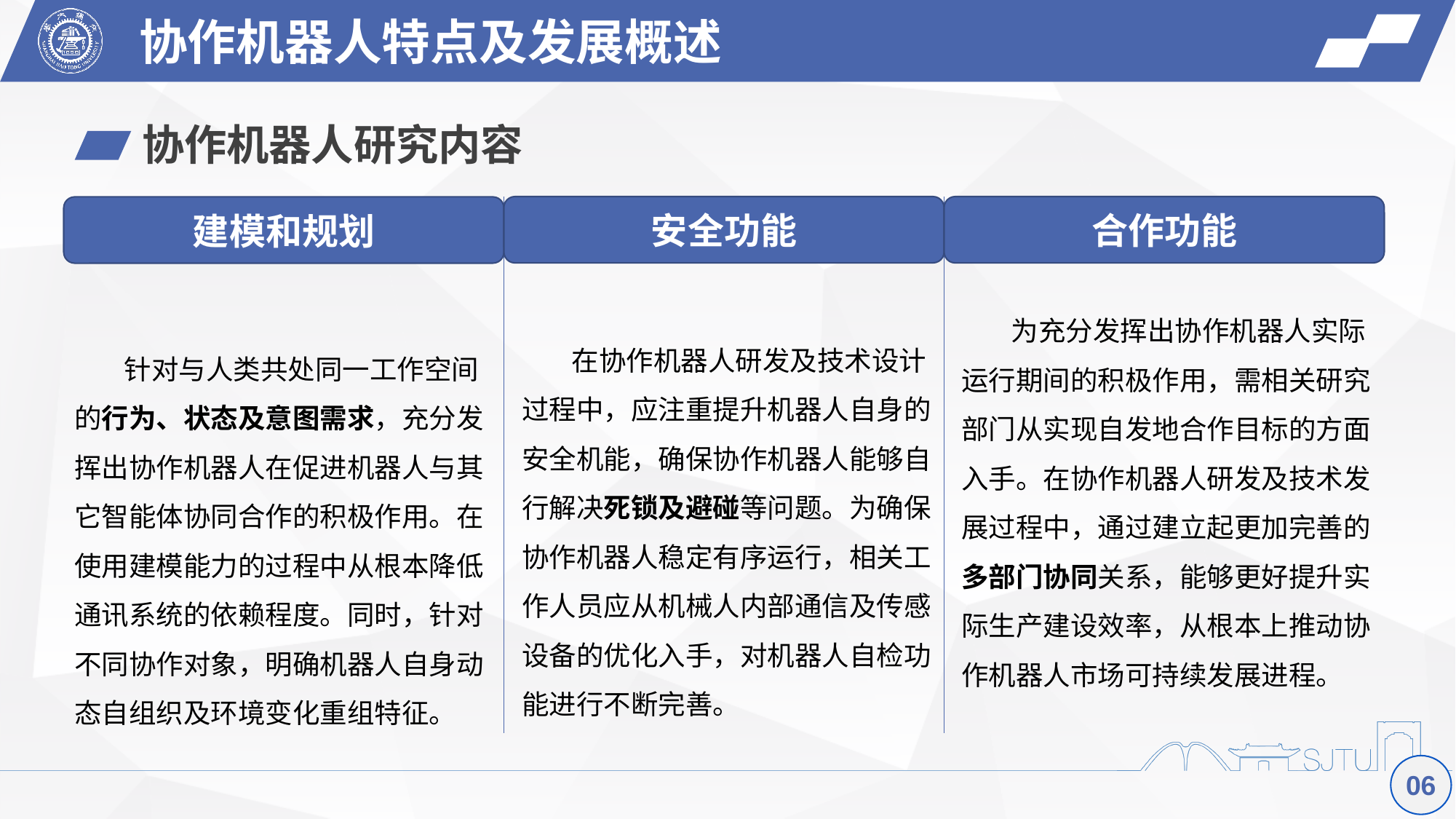

协作机器人特点及发展概述
协作机器人研究内容

安全功能
合作功能
建模和规划
       为充分发挥出协作机器人实际运行期间的积极作用，需相关研究部门从实现自发地合作目标的方面入手。在协作机器人研发及技术发展过程中，通过建立起更加完善的多部门协同关系，能够更好提升实际生产建设效率，从根本上推动协作机器人市场可持续发展进程。

       在协作机器人研发及技术设计过程中，应注重提升机器人自身的安全机能，确保协作机器人能够自行解决死锁及避碰等问题。为确保协作机器人稳定有序运行，相关工作人员应从机械人内部通信及传感设备的优化入手，对机器人自检功能进行不断完善。

       针对与人类共处同一工作空间的行为、状态及意图需求，充分发挥出协作机器人在促进机器人与其它智能体协同合作的积极作用。在使用建模能力的过程中从根本降低通讯系统的依赖程度。同时，针对不同协作对象，明确机器人自身动态自组织及环境变化重组特征。

06